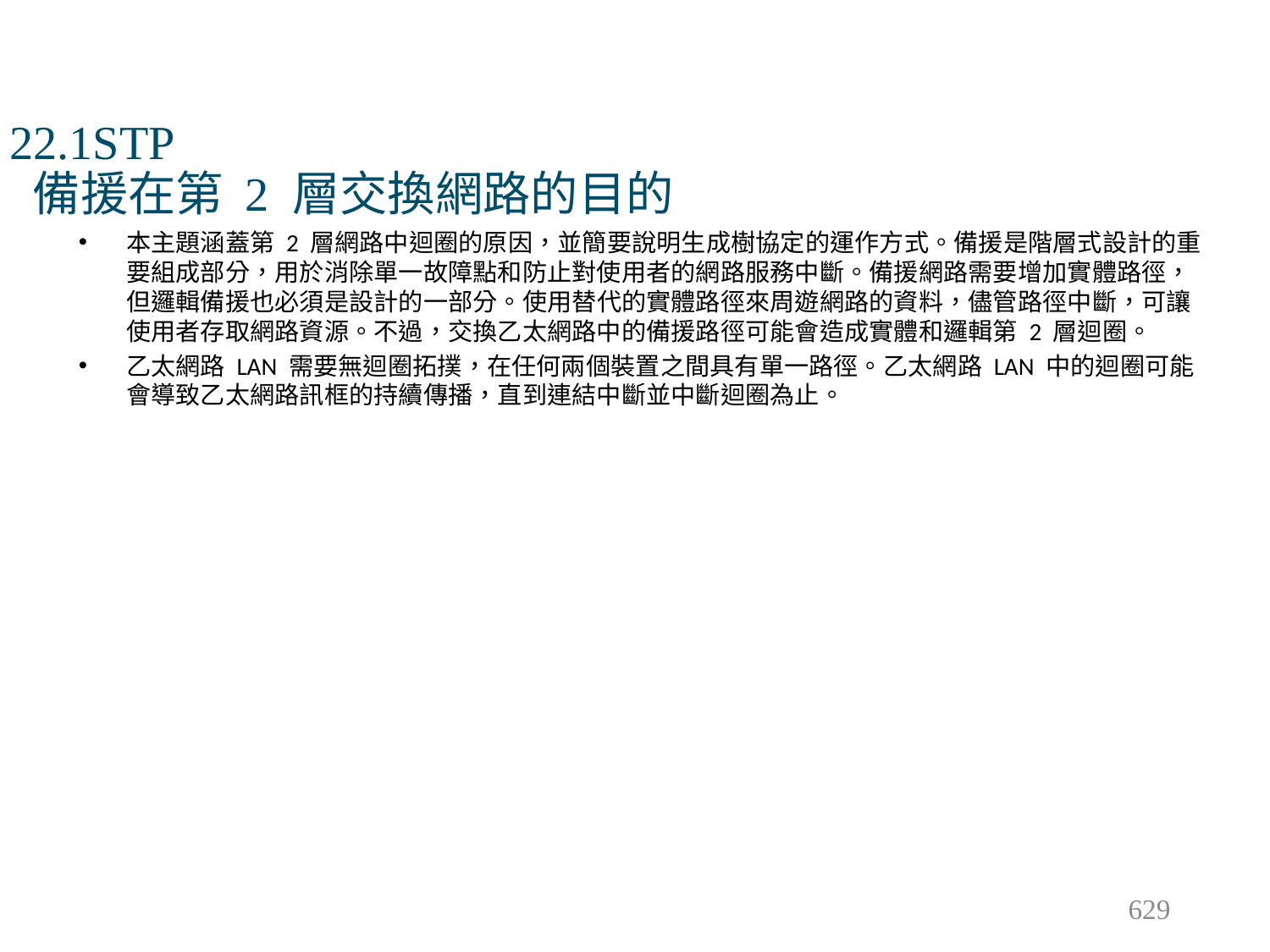

# 22.1STP 備援在第 2 層交換網路的目的
本主題涵蓋第 2 層網路中迴圈的原因，並簡要說明生成樹協定的運作方式。備援是階層式設計的重要組成部分，用於消除單一故障點和防止對使用者的網路服務中斷。備援網路需要增加實體路徑，但邏輯備援也必須是設計的一部分。使用替代的實體路徑來周遊網路的資料，儘管路徑中斷，可讓使用者存取網路資源。不過，交換乙太網路中的備援路徑可能會造成實體和邏輯第 2 層迴圈。
乙太網路 LAN 需要無迴圈拓撲，在任何兩個裝置之間具有單一路徑。乙太網路 LAN 中的迴圈可能會導致乙太網路訊框的持續傳播，直到連結中斷並中斷迴圈為止。

629